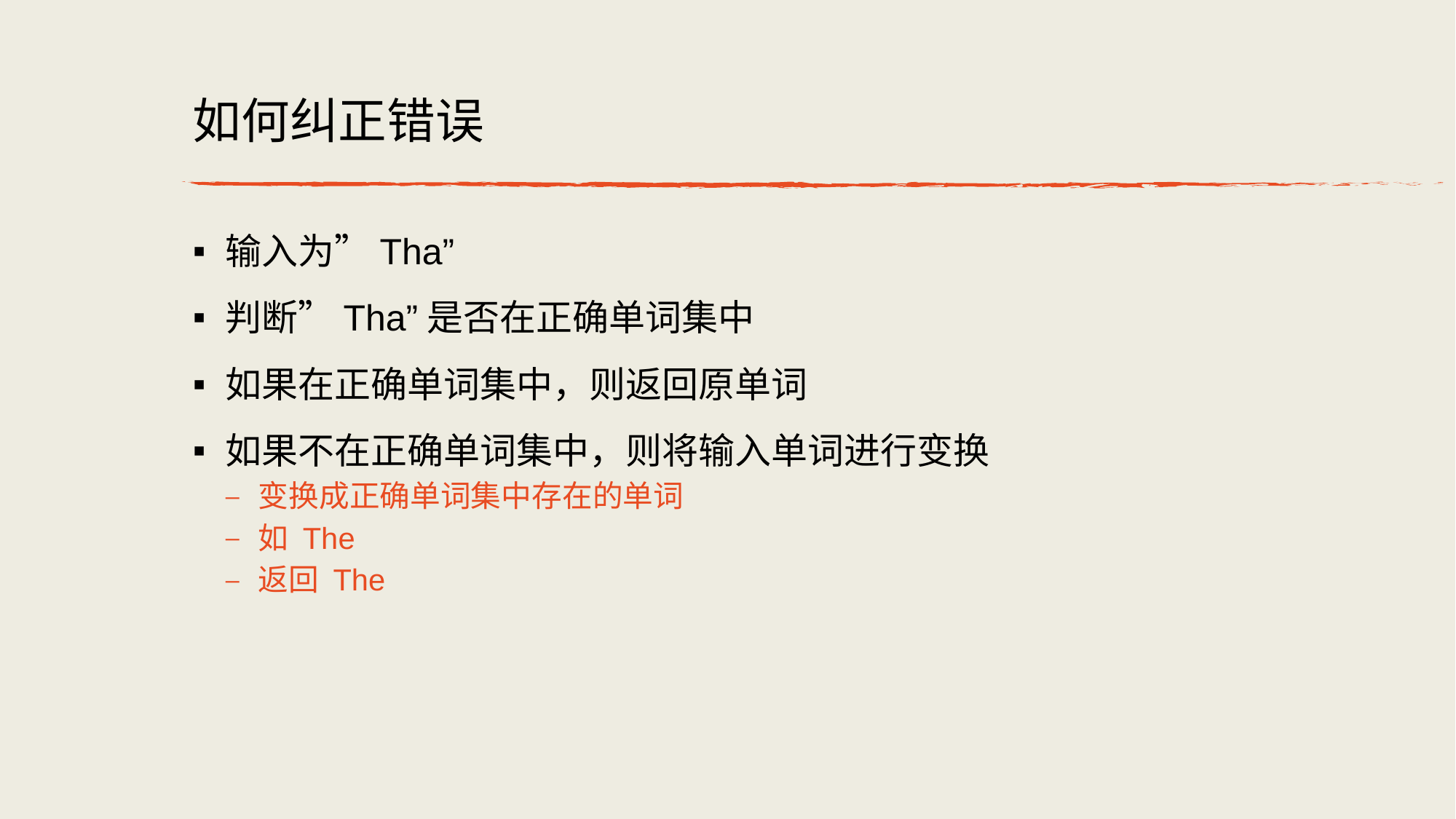

# 如何纠正错误
输入为”Tha”
判断”Tha”是否在正确单词集中
如果在正确单词集中，则返回原单词
如果不在正确单词集中，则将输入单词进行变换
变换成正确单词集中存在的单词
如 The
返回 The